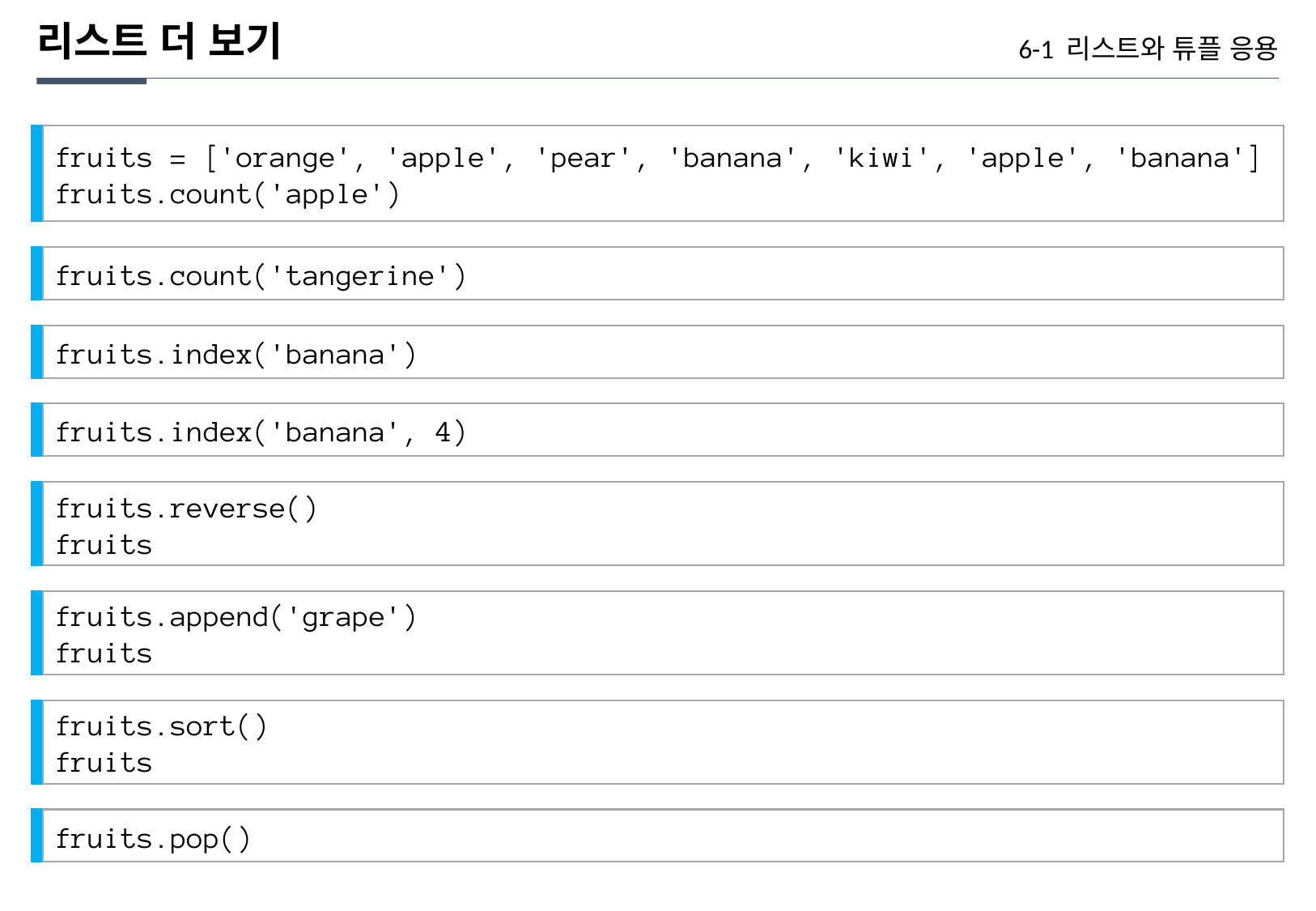

리스트 더 보기
6-1 리스트와 튜플 응용

fruits = ['orange', 'apple', 'pear', 'banana', 'kiwi', 'apple', 'banana']
fruits.count('apple')

fruits.count('tangerine')

fruits.index('banana')

fruits.index('banana', 4)

fruits.reverse()
fruits

fruits.append('grape')
fruits

fruits.sort()
fruits

fruits.pop()